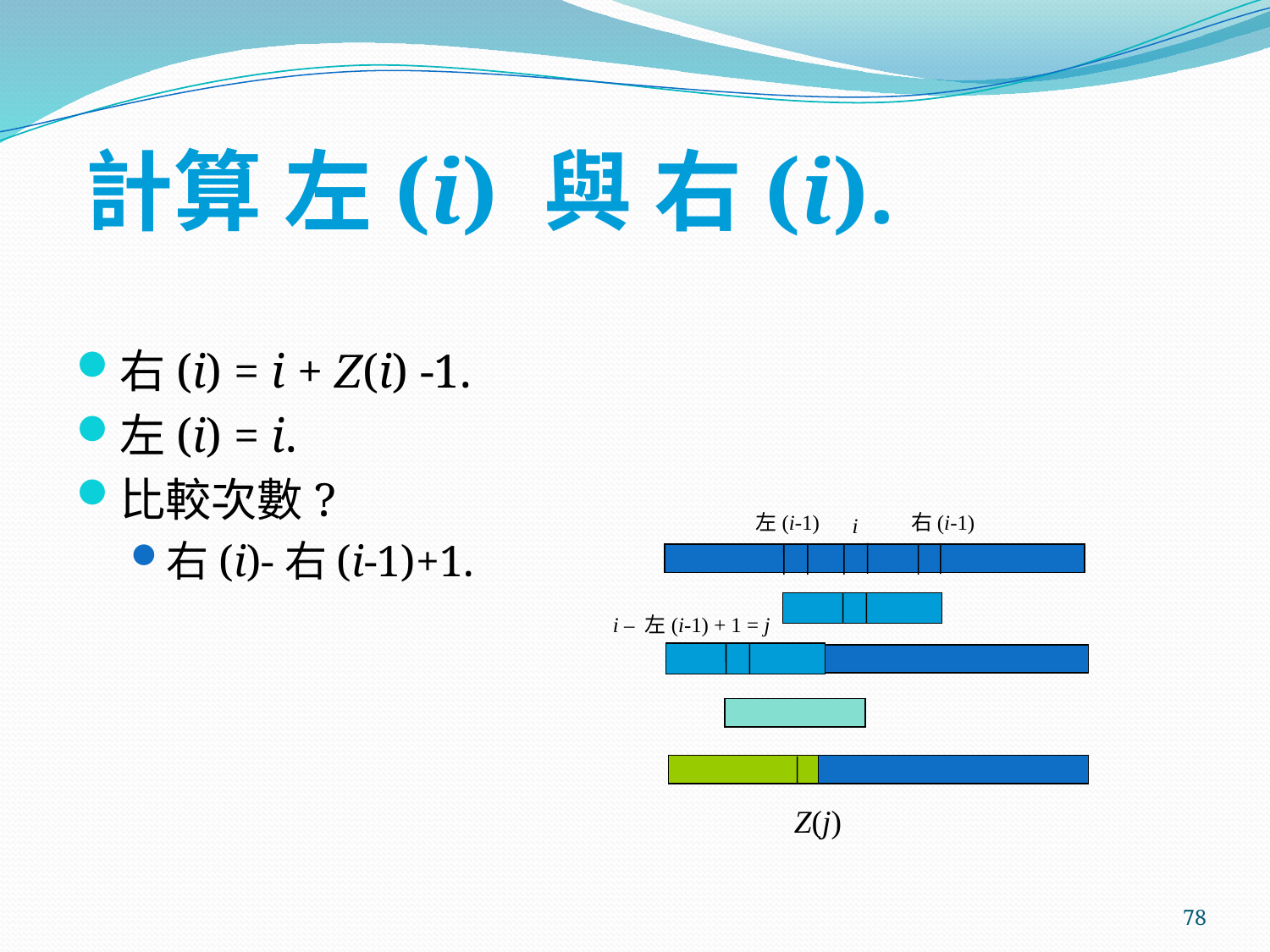

# 計算 左(i) 與 右(i).
右(i) = i + Z(i) -1.
左(i) = i.
比較次數?
右(i)-右(i-1)+1.
左(i-1)
右(i-1)
i

i – 左(i-1) + 1 = j

Z(j)
78